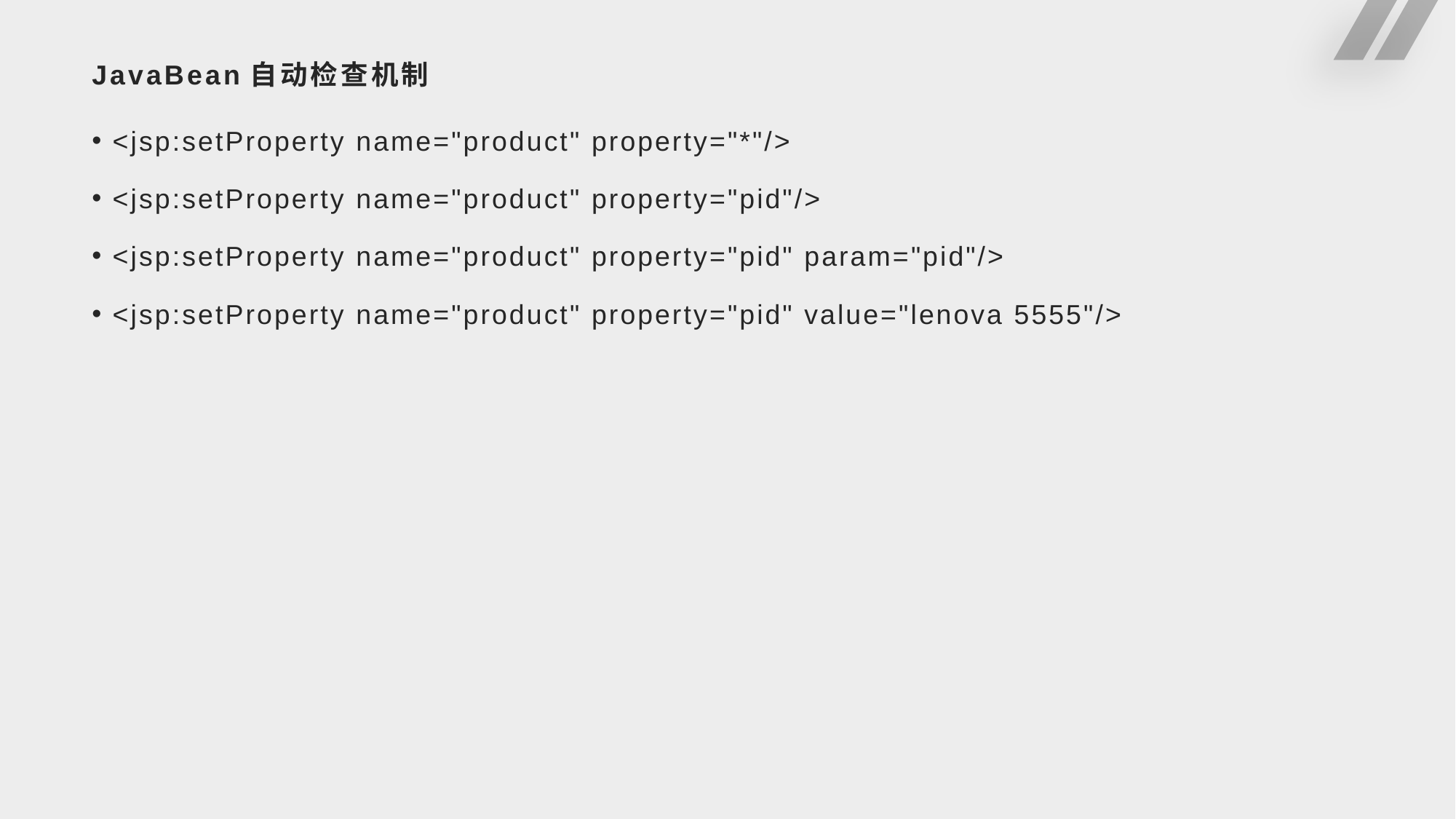

# JavaBean自动检查机制
<jsp:setProperty name="product" property="*"/>
<jsp:setProperty name="product" property="pid"/>
<jsp:setProperty name="product" property="pid" param="pid"/>
<jsp:setProperty name="product" property="pid" value="lenova 5555"/>